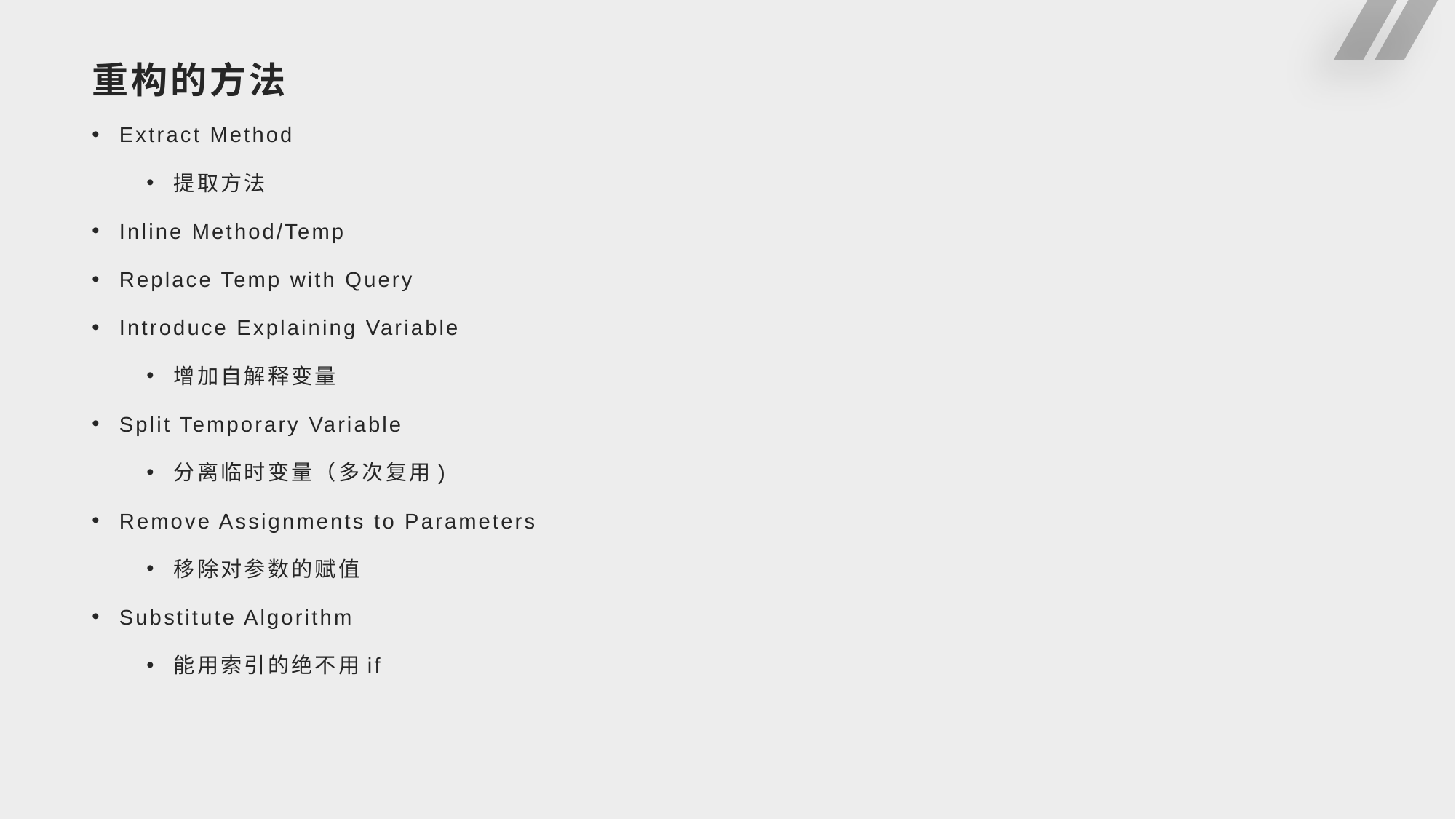

# 重构的方法
Extract Method
提取方法
Inline Method/Temp
Replace Temp with Query
Introduce Explaining Variable
增加自解释变量
Split Temporary Variable
分离临时变量（多次复用)
Remove Assignments to Parameters
移除对参数的赋值
Substitute Algorithm
能用索引的绝不用if